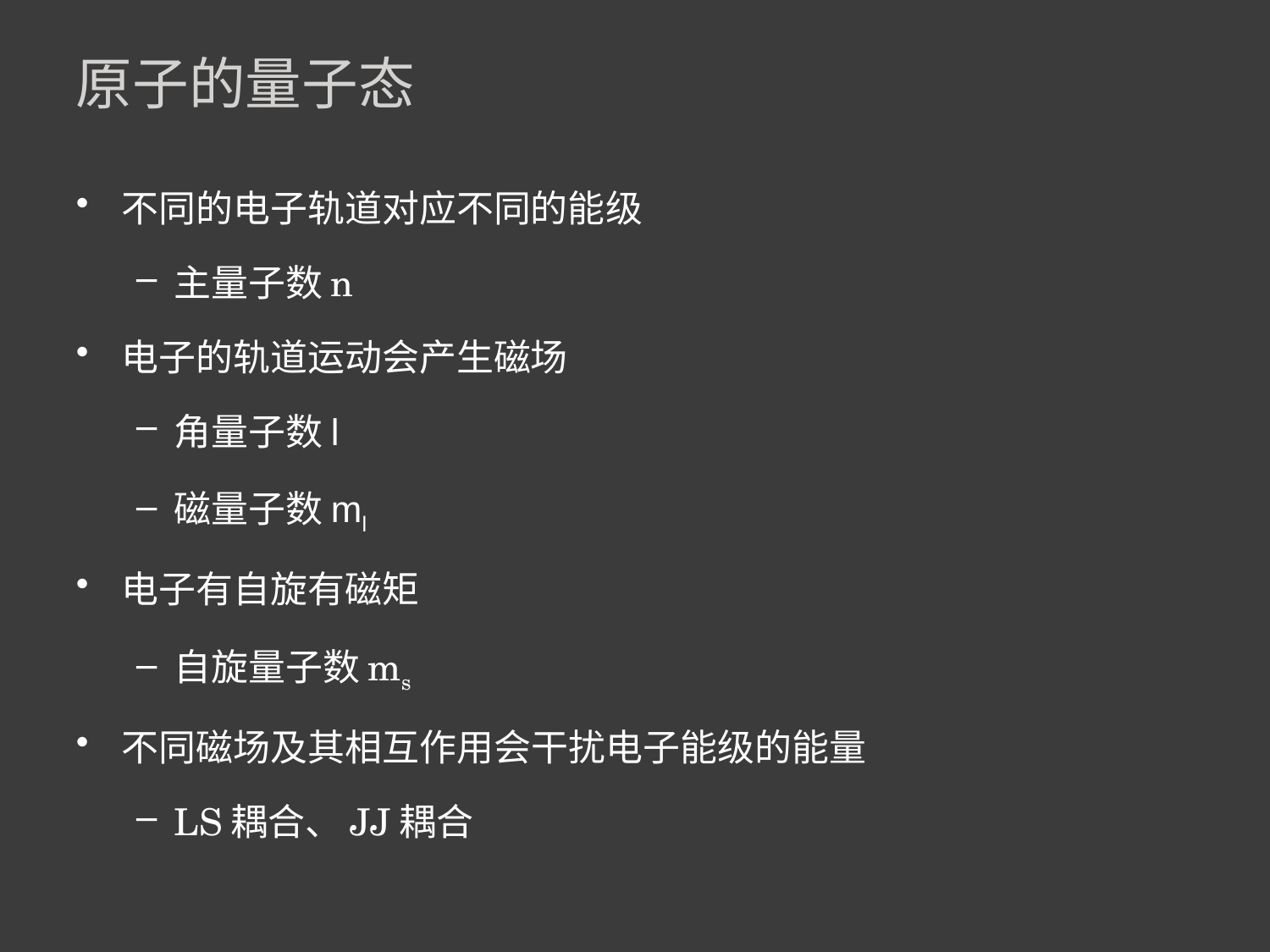

# 原子的量子态
不同的电子轨道对应不同的能级
主量子数n
电子的轨道运动会产生磁场
角量子数l
磁量子数ml
电子有自旋有磁矩
自旋量子数ms
不同磁场及其相互作用会干扰电子能级的能量
LS耦合、JJ耦合